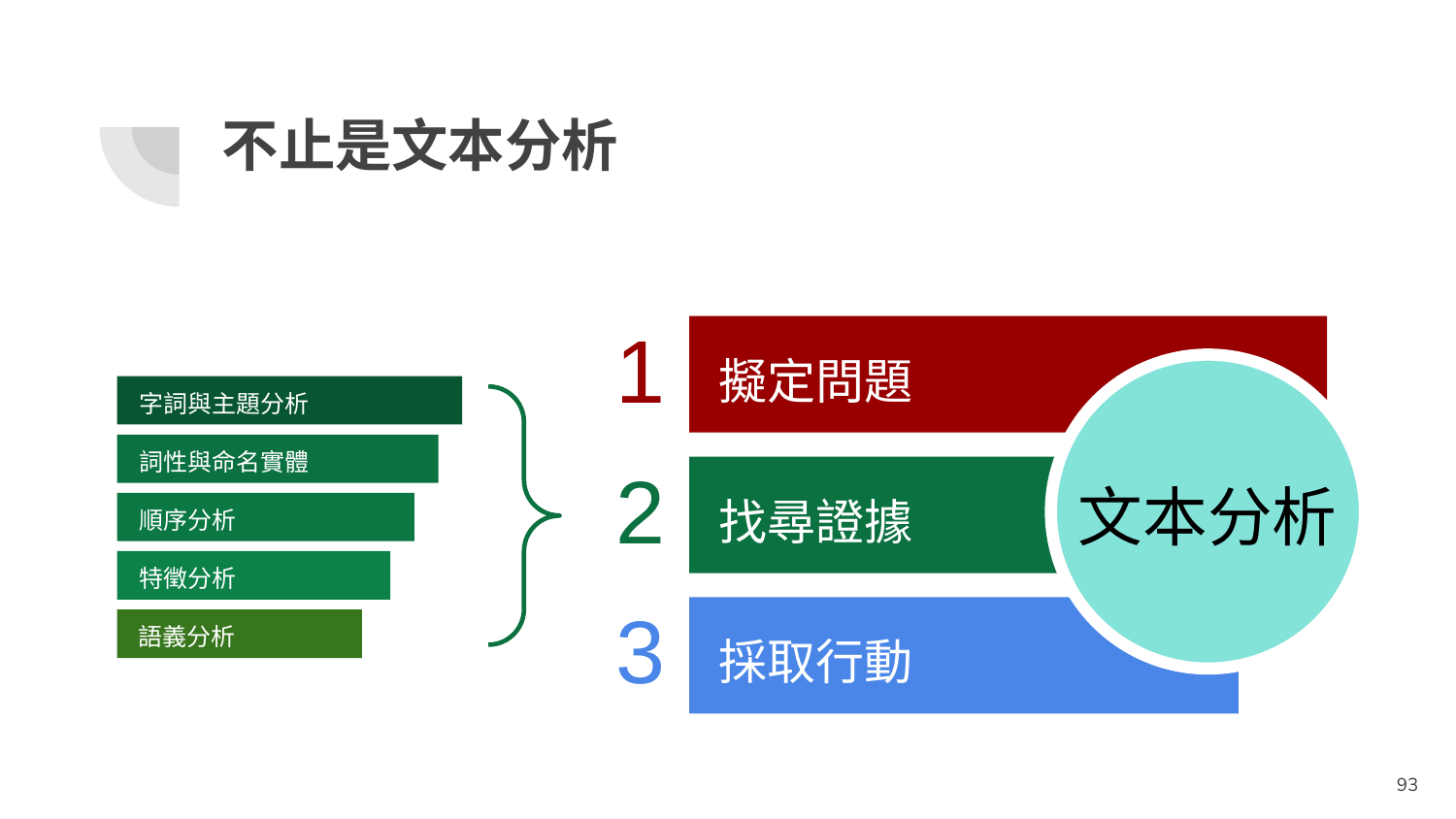

# 不止是文本分析

1
擬定問題

字詞與主題分析

詞性與命名實體
文本分析

2
找尋證據

順序分析

特徵分析

3
採取行動

語義分析
93